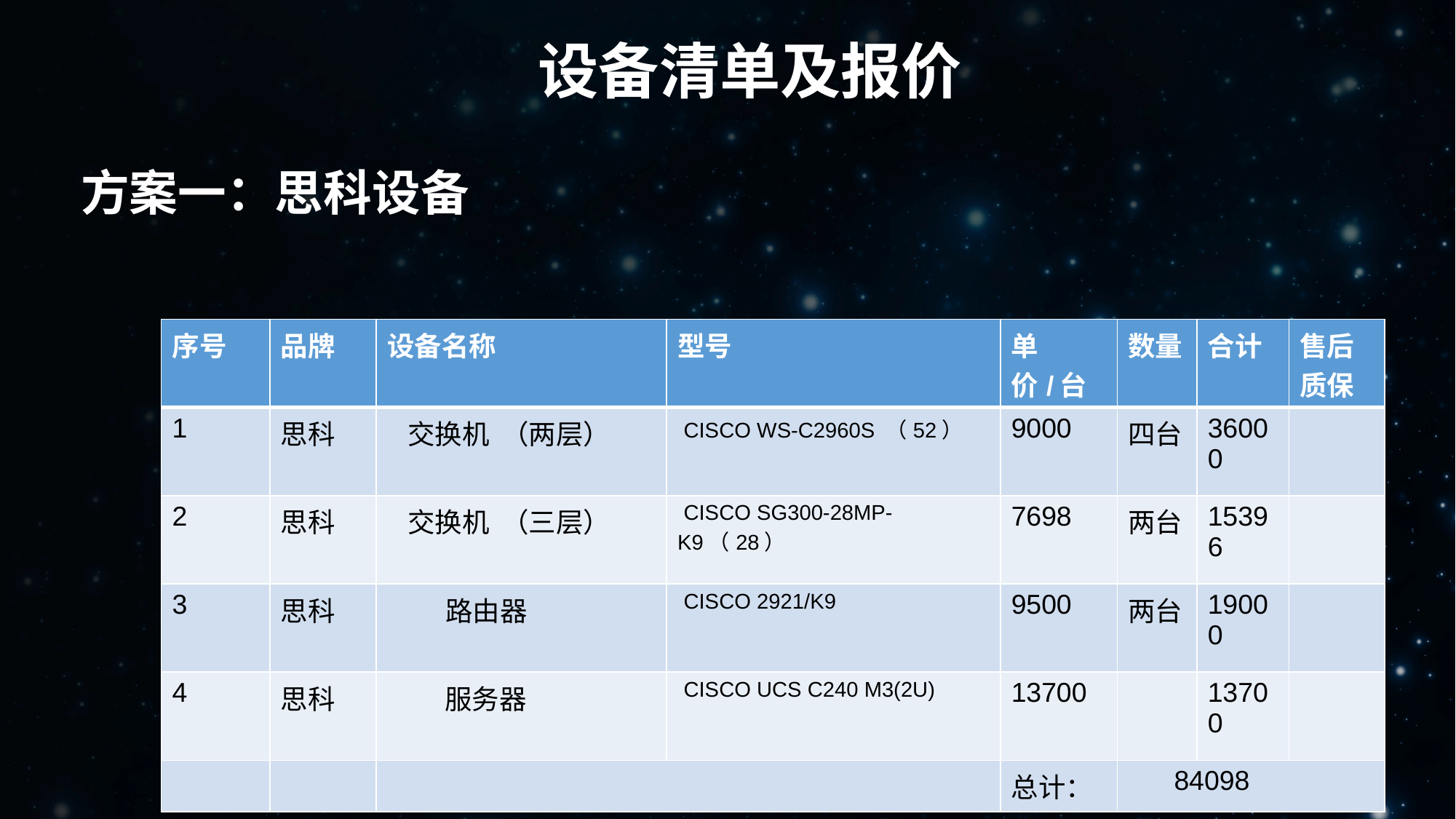

设备清单及报价
 方案一：思科设备
| 序号 | 品牌 | 设备名称 | 型号 | 单价/台 | 数量 | 合计 | 售后质保 |
| --- | --- | --- | --- | --- | --- | --- | --- |
| 1 | 思科 | 交换机 （两层） | CISCO WS-C2960S （52） | 9000 | 四台 | 36000 |  |
| 2 | 思科 | 交换机 （三层） | CISCO SG300-28MP-K9（28） | 7698 | 两台 | 15396 |  |
| 3 | 思科 | 路由器 | CISCO 2921/K9 | 9500 | 两台 | 19000 |  |
| 4 | 思科 | 服务器 | CISCO UCS C240 M3(2U) | 13700 |  | 13700 |  |
|  |  |  |  | 总计： | 84098 |  |  |